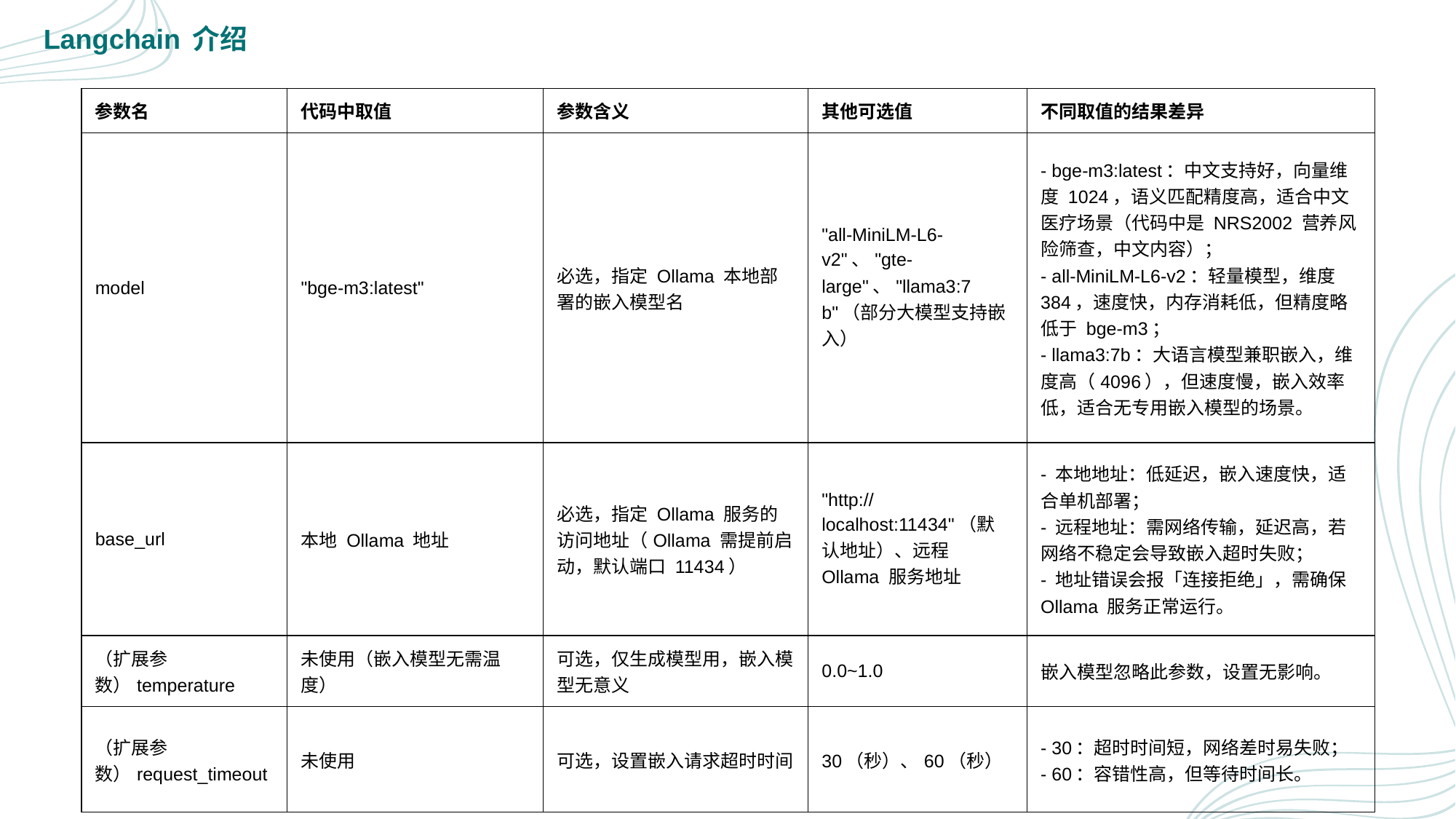

Langchain 介绍
| 参数名 | 代码中取值 | 参数含义 | 其他可选值 | 不同取值的结果差异 |
| --- | --- | --- | --- | --- |
| model | "bge-m3:latest" | 必选，指定 Ollama 本地部署的嵌入模型名 | "all-MiniLM-L6-v2"、"gte-large"、"llama3:7b"（部分大模型支持嵌入） | - bge-m3:latest：中文支持好，向量维度 1024，语义匹配精度高，适合中文医疗场景（代码中是 NRS2002 营养风险筛查，中文内容）； - all-MiniLM-L6-v2：轻量模型，维度 384，速度快，内存消耗低，但精度略低于 bge-m3； - llama3:7b：大语言模型兼职嵌入，维度高（4096），但速度慢，嵌入效率低，适合无专用嵌入模型的场景。 |
| base\_url | 本地 Ollama 地址 | 必选，指定 Ollama 服务的访问地址（Ollama 需提前启动，默认端口 11434） | "http://localhost:11434"（默认地址）、远程 Ollama 服务地址 | - 本地地址：低延迟，嵌入速度快，适合单机部署； - 远程地址：需网络传输，延迟高，若网络不稳定会导致嵌入超时失败； - 地址错误会报「连接拒绝」，需确保 Ollama 服务正常运行。 |
| （扩展参数）temperature | 未使用（嵌入模型无需温度） | 可选，仅生成模型用，嵌入模型无意义 | 0.0~1.0 | 嵌入模型忽略此参数，设置无影响。 |
| （扩展参数）request\_timeout | 未使用 | 可选，设置嵌入请求超时时间 | 30（秒）、60（秒） | - 30：超时时间短，网络差时易失败； - 60：容错性高，但等待时间长。 |